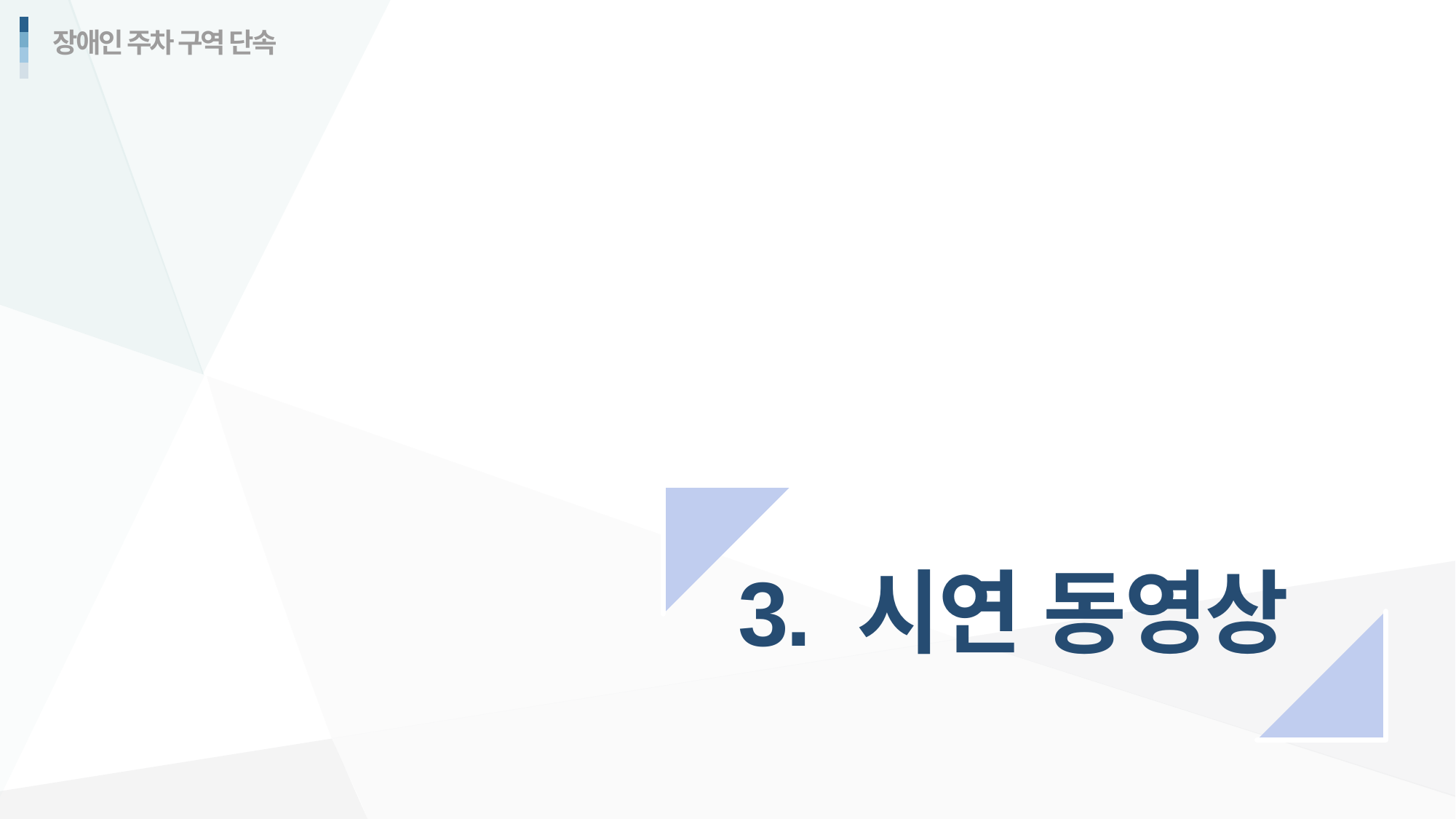

장애인 주차 구역 단속

3. 시연 동영상